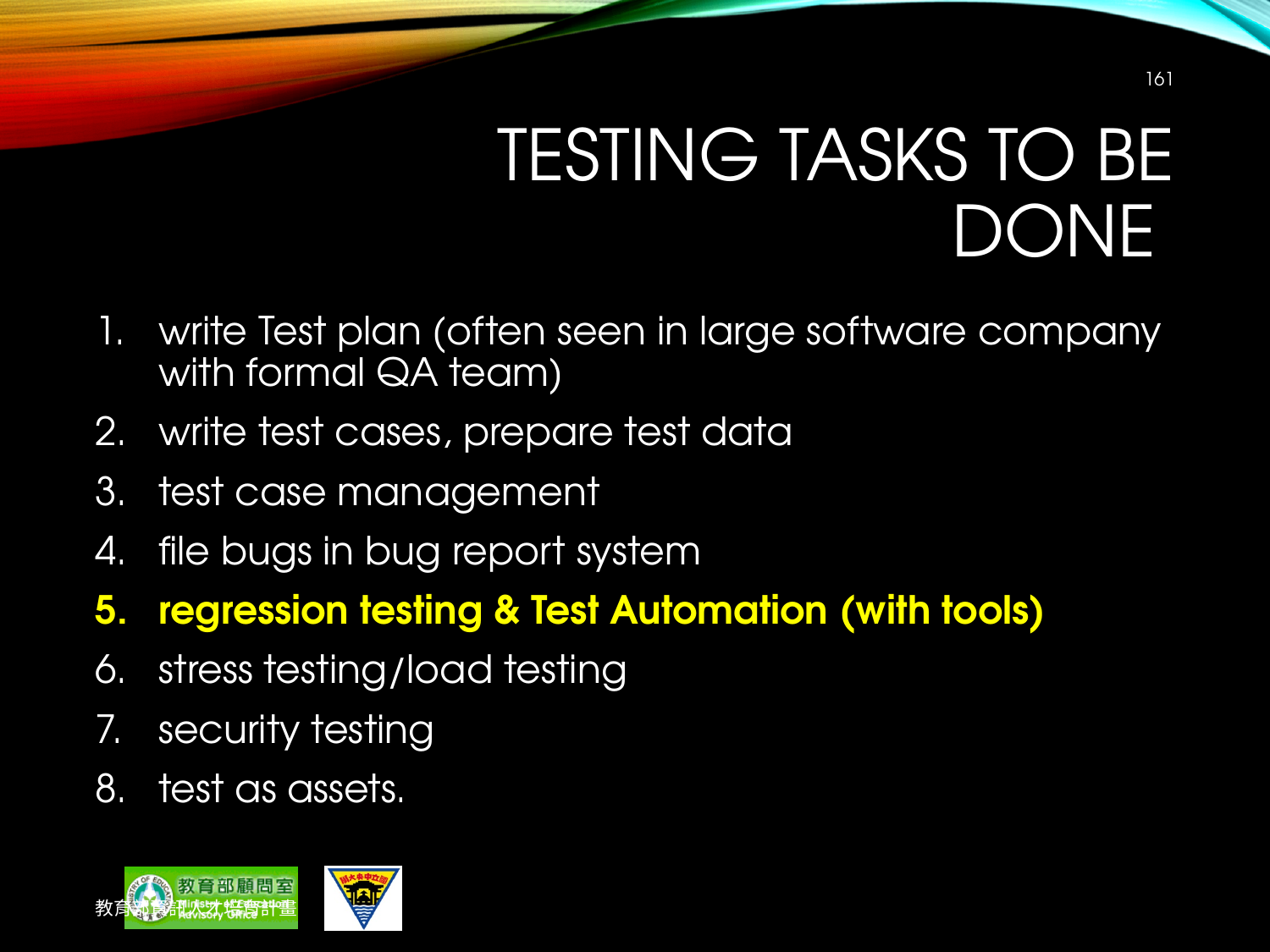

161
# Testing tasks to be done
write Test plan (often seen in large software company with formal QA team)
write test cases, prepare test data
test case management
file bugs in bug report system
regression testing & Test Automation (with tools)
stress testing/load testing
security testing
test as assets.

教育部資訊人才培育計畫